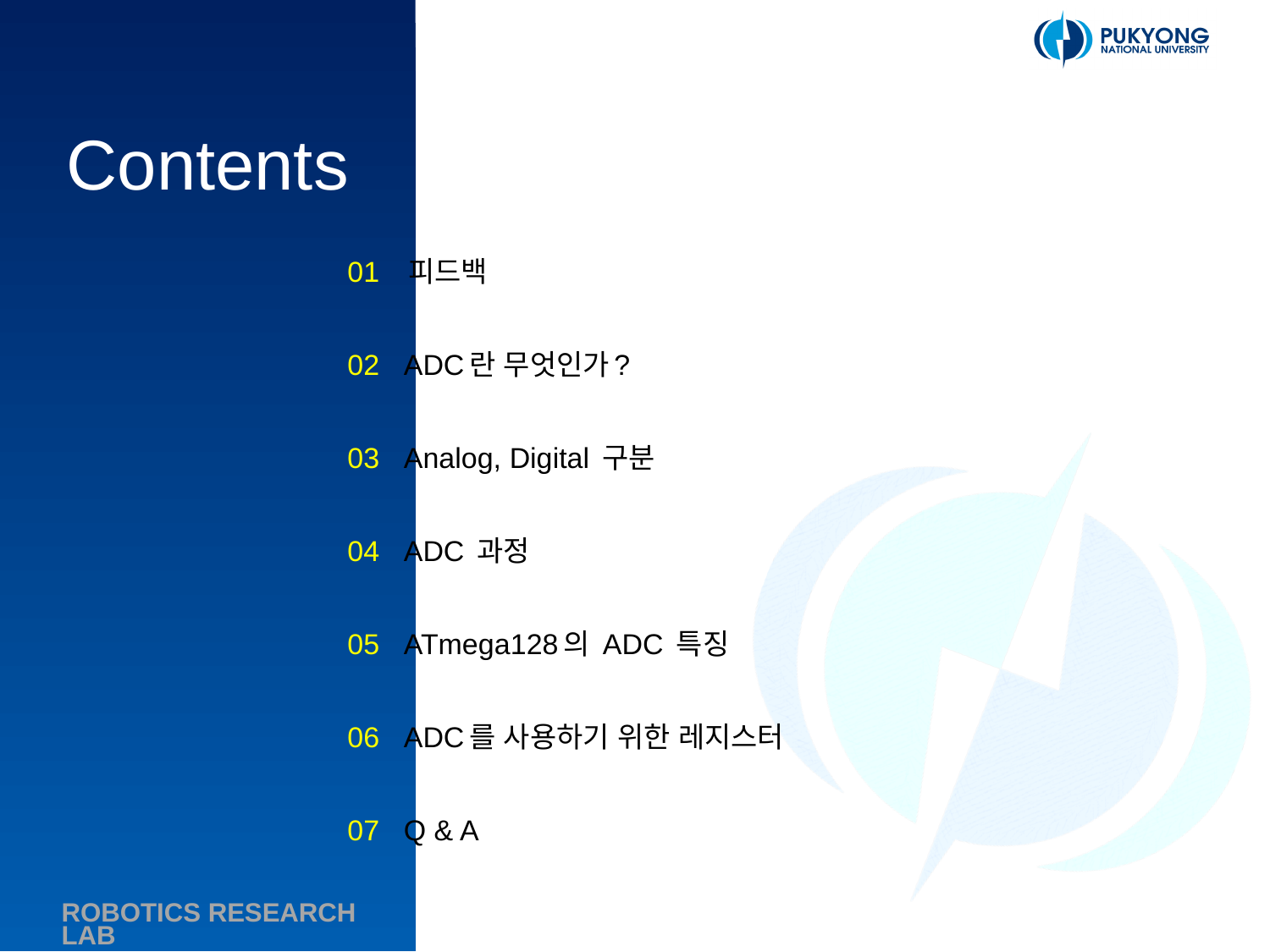

01   피드백

02   ADC란 무엇인가?

03   Analog, Digital 구분

04   ADC 과정

05   ATmega128의 ADC 특징

06   ADC를 사용하기 위한 레지스터

07   Q & A
2